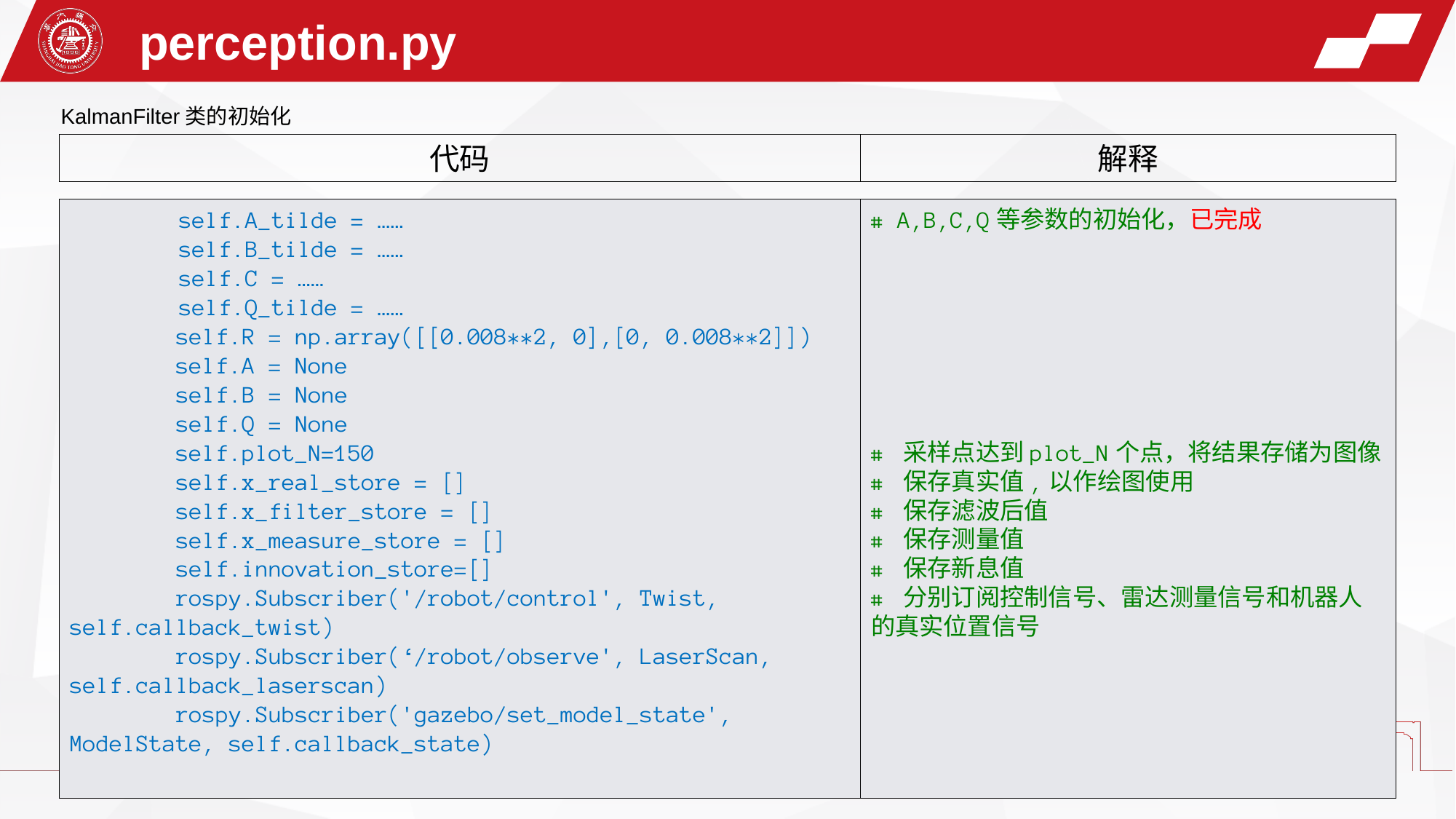

perception.py
KalmanFilter类的初始化
代码
解释
self.A_tilde = ……
self.B_tilde = ……
self.C = ……
self.Q_tilde = ……
        self.R = np.array([[0.008**2, 0],[0, 0.008**2]])
        self.A = None
        self.B = None
        self.Q = None
        self.plot_N=150
        self.x_real_store = []
        self.x_filter_store = []
        self.x_measure_store = []
        self.innovation_store=[]
        rospy.Subscriber('/robot/control', Twist, self.callback_twist)
        rospy.Subscriber(‘/robot/observe', LaserScan, self.callback_laserscan)
        rospy.Subscriber('gazebo/set_model_state', ModelState, self.callback_state)

# A,B,C,Q等参数的初始化，已完成

# 采样点达到plot_N个点，将结果存储为图像
# 保存真实值,以作绘图使用
# 保存滤波后值
# 保存测量值
# 保存新息值
# 分别订阅控制信号、雷达测量信号和机器人的真实位置信号